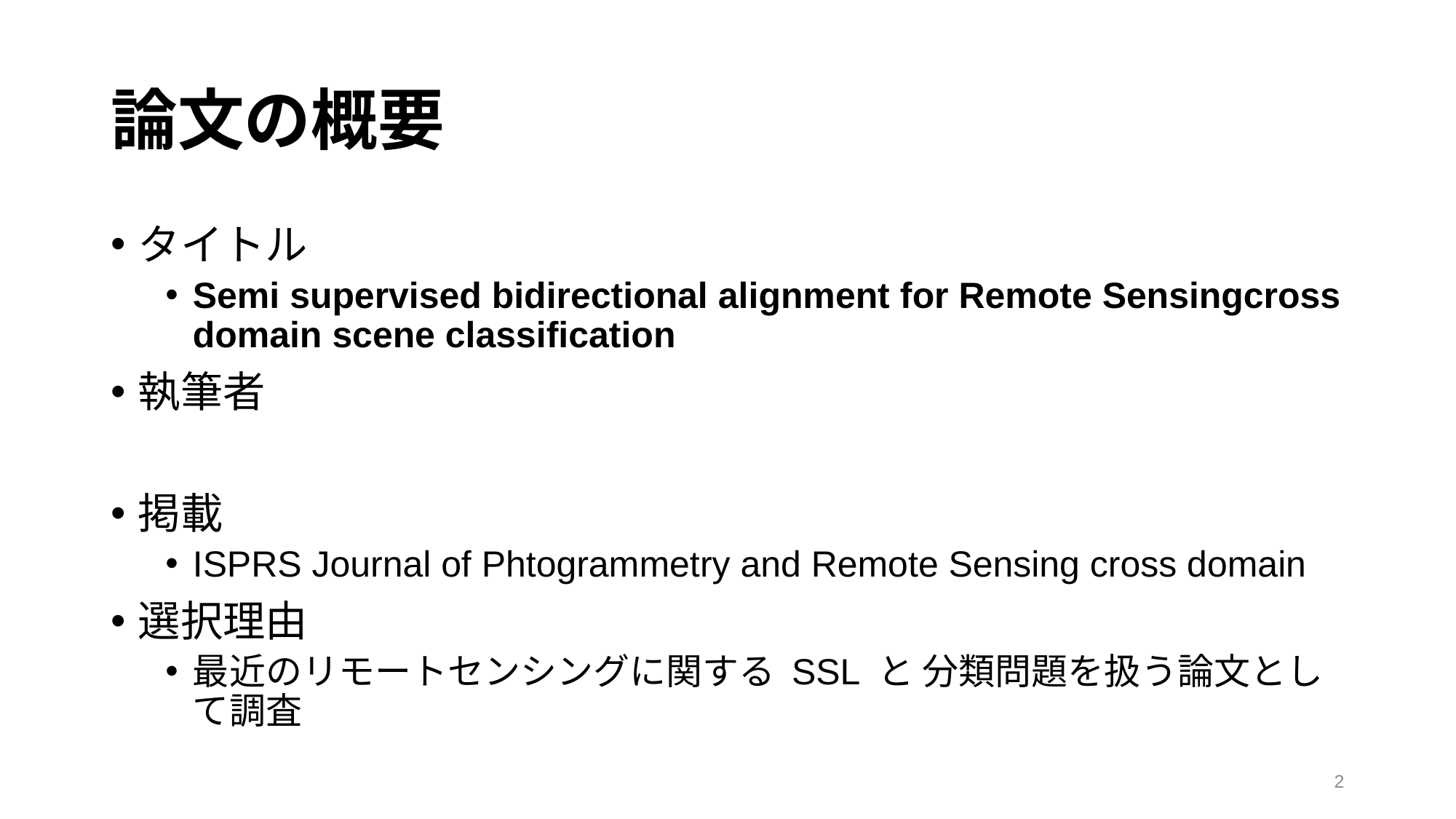

# 論文の概要
タイトル
Semi supervised bidirectional alignment for Remote Sensingcross domain scene classification
執筆者

掲載
ISPRS Journal of Phtogrammetry and Remote Sensing cross domain
選択理由
最近のリモートセンシングに関する SSL と 分類問題を扱う論文として調査
2